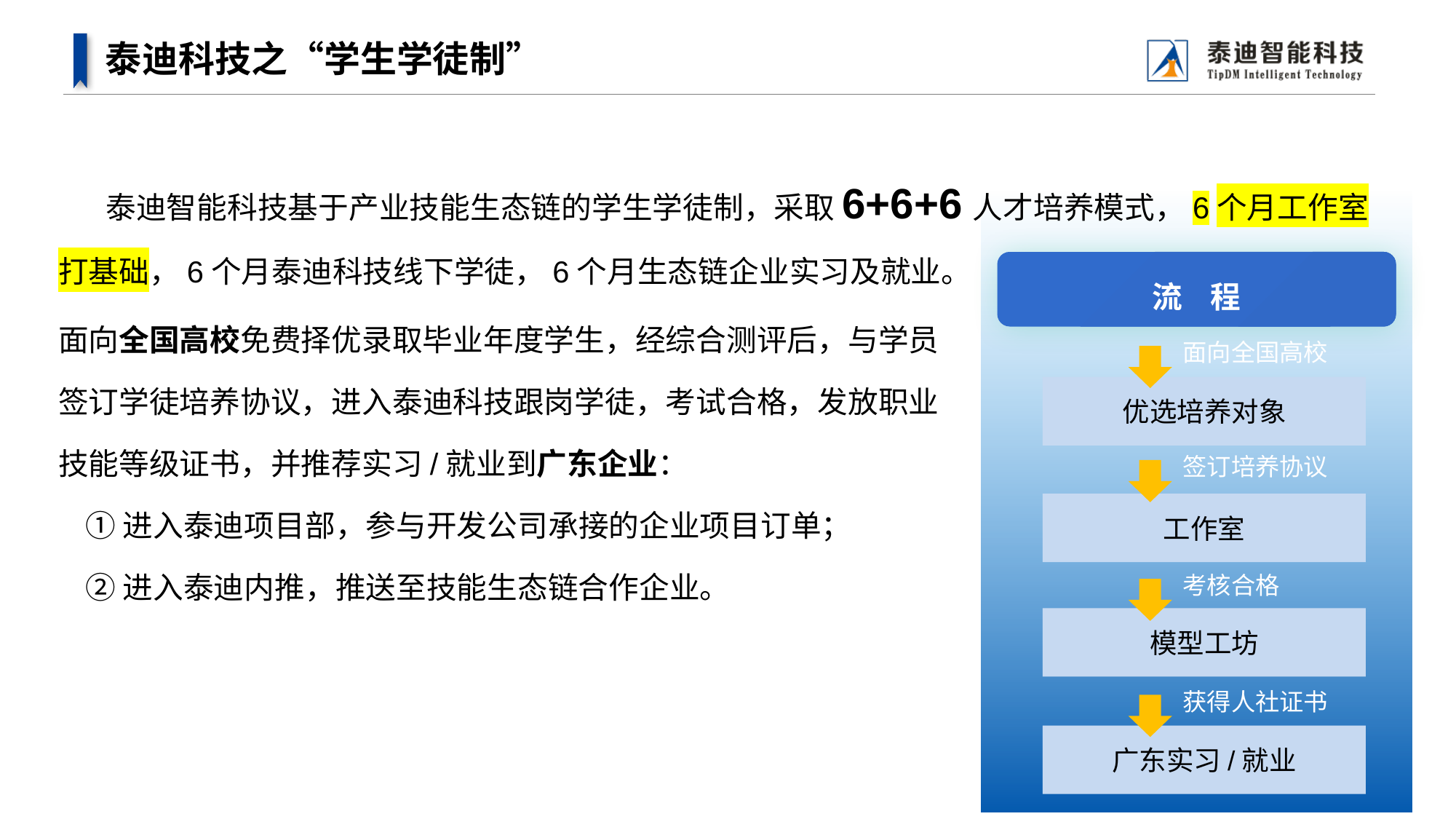

# 泰迪科技之“学生学徒制”
      泰迪智能科技基于产业技能生态链的学生学徒制，采取6+6+6人才培养模式，6个月工作室打基础，6个月泰迪科技线下学徒，6个月生态链企业实习及就业。

流    程
面向全国高校免费择优录取毕业年度学生，经综合测评后，与学员签订学徒培养协议，进入泰迪科技跟岗学徒，考试合格，发放职业技能等级证书，并推荐实习/就业到广东企业：
    ①进入泰迪项目部，参与开发公司承接的企业项目订单；
    ②进入泰迪内推，推送至技能生态链合作企业。

面向全国高校

优选培养对象
签订培养协议

工作室
考核合格

模型工坊
获得人社证书

广东实习/就业